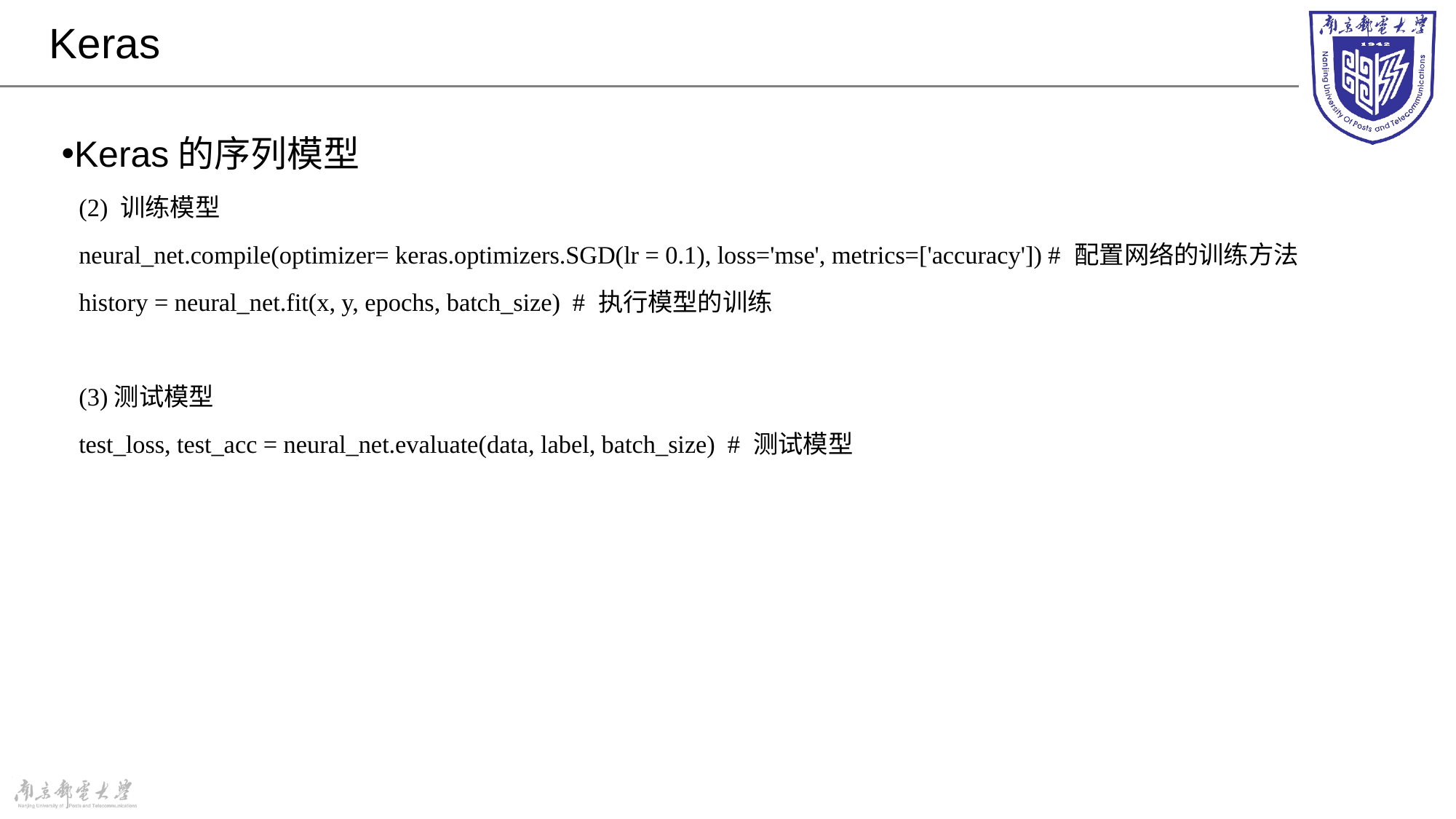

# Keras
Keras的序列模型
(2) 训练模型
neural_net.compile(optimizer= keras.optimizers.SGD(lr = 0.1), loss='mse', metrics=['accuracy']) # 配置网络的训练方法
history = neural_net.fit(x, y, epochs, batch_size)  # 执行模型的训练

(3)测试模型
test_loss, test_acc = neural_net.evaluate(data, label, batch_size)  # 测试模型